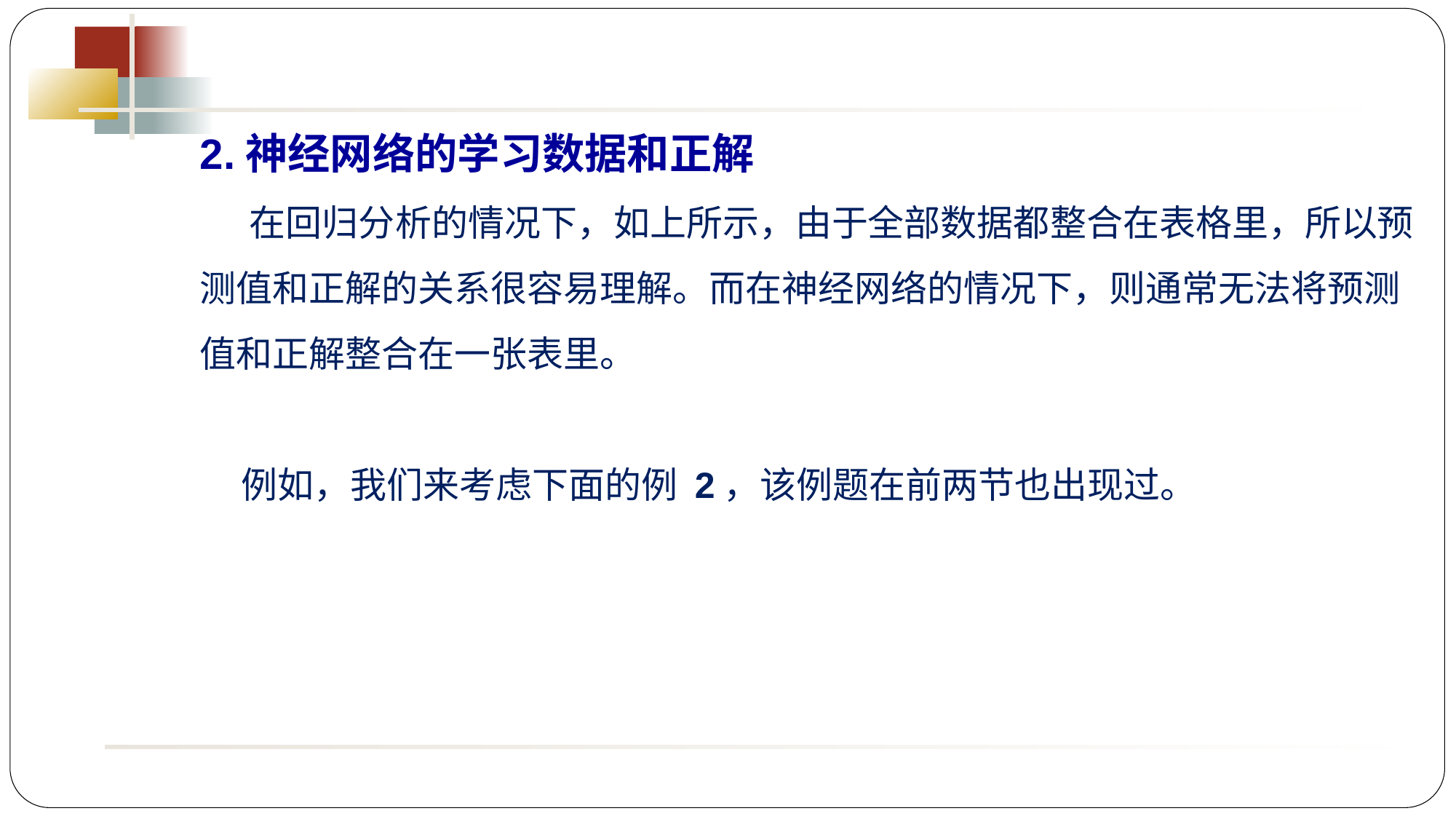

2.神经网络的学习数据和正解
     在回归分析的情况下，如上所示，由于全部数据都整合在表格里，所以预测值和正解的关系很容易理解。而在神经网络的情况下，则通常无法将预测值和正解整合在一张表里。

    例如，我们来考虑下面的例 2，该例题在前两节也出现过。